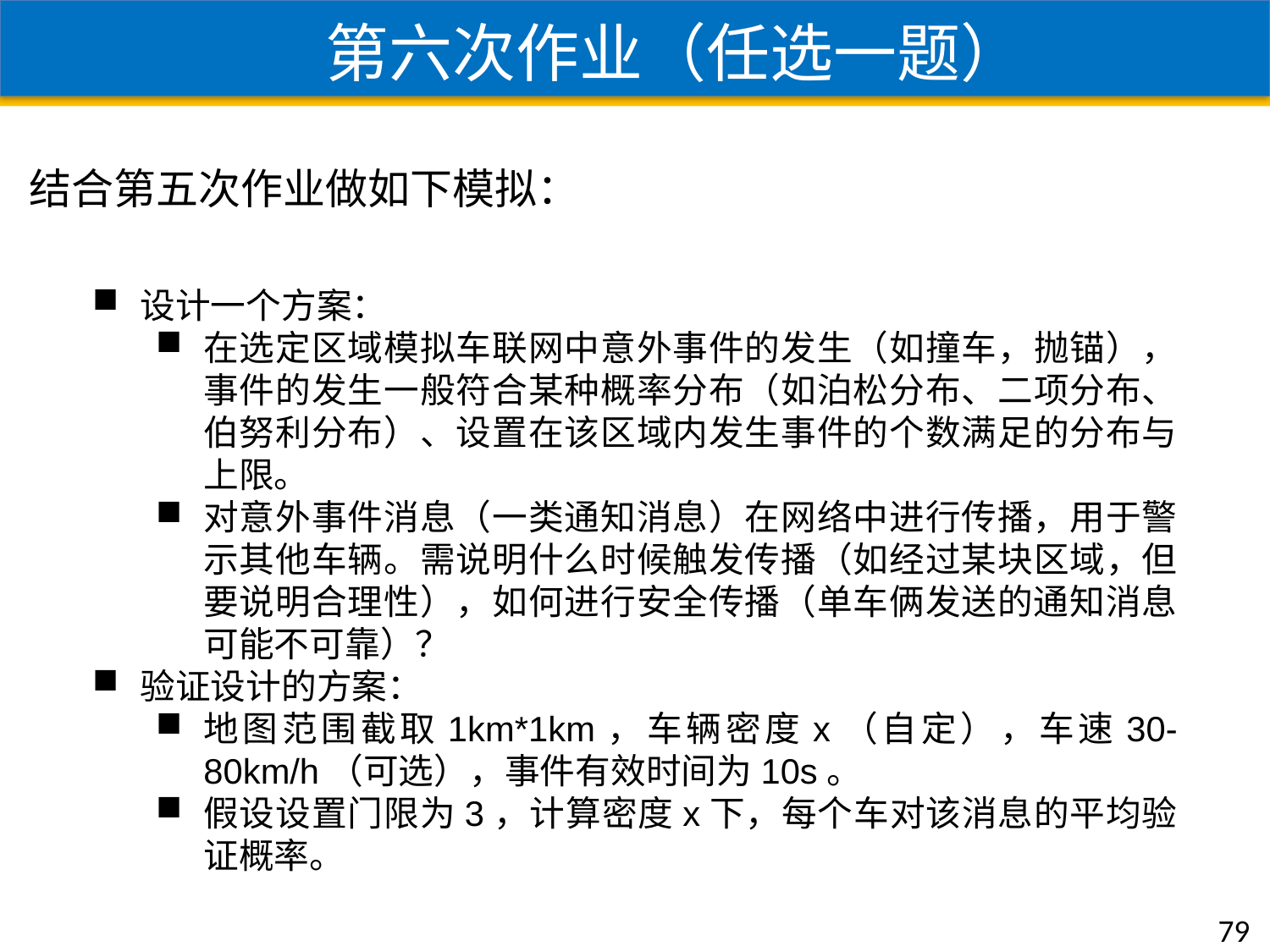

第六次作业（任选一题）
结合第五次作业做如下模拟：
设计一个方案：
在选定区域模拟车联网中意外事件的发生（如撞车，抛锚），事件的发生一般符合某种概率分布（如泊松分布、二项分布、伯努利分布）、设置在该区域内发生事件的个数满足的分布与上限。
对意外事件消息（一类通知消息）在网络中进行传播，用于警示其他车辆。需说明什么时候触发传播（如经过某块区域，但要说明合理性），如何进行安全传播（单车俩发送的通知消息可能不可靠）？
验证设计的方案：
地图范围截取1km*1km，车辆密度x（自定），车速30-80km/h（可选），事件有效时间为10s。
假设设置门限为3，计算密度x下，每个车对该消息的平均验证概率。

79